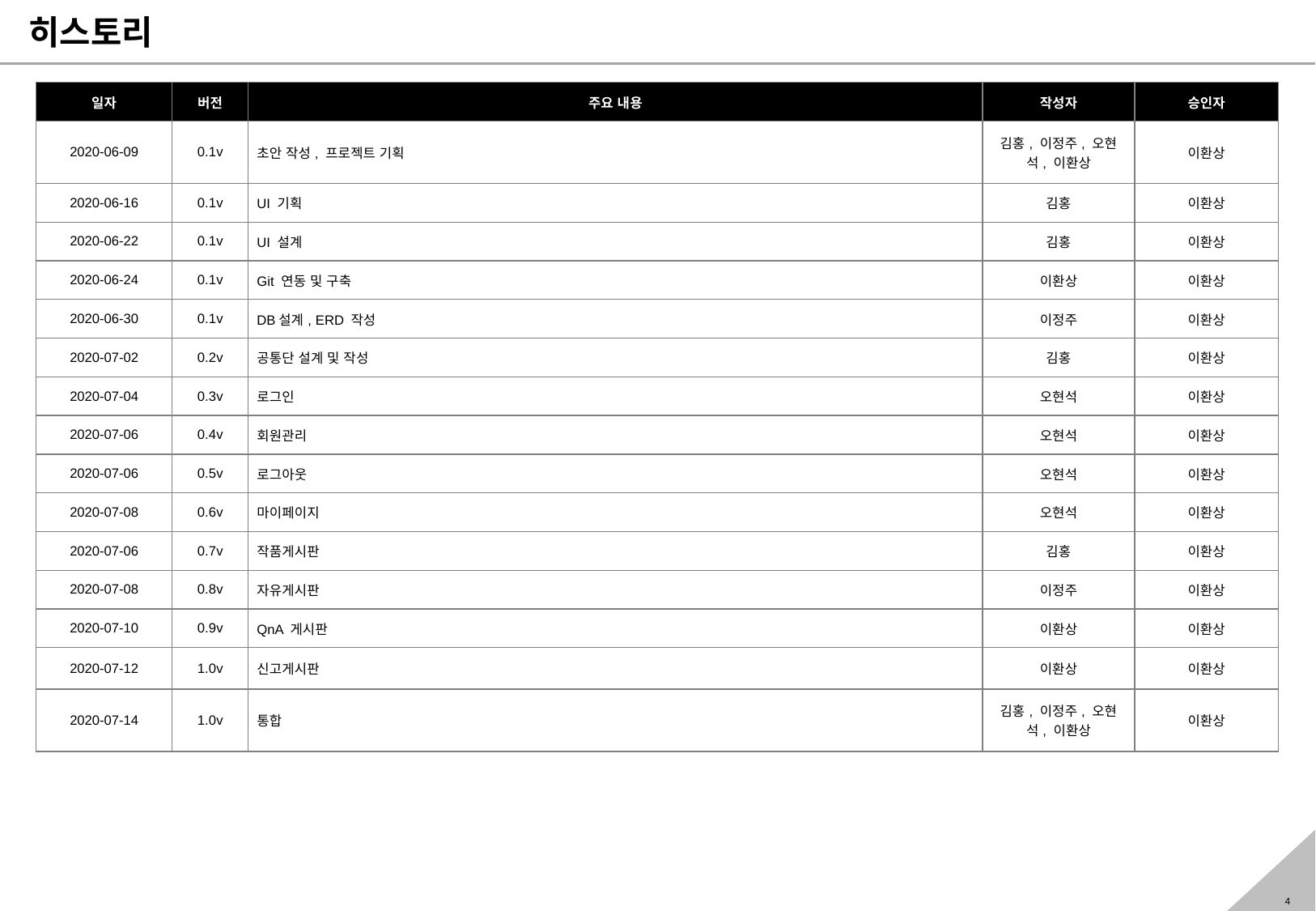

히스토리
| 일자 | 버전 | 주요 내용 | 작성자 | 승인자 |
| --- | --- | --- | --- | --- |
| 2020-06-09 | 0.1v | 초안 작성, 프로젝트 기획 | 김홍, 이정주, 오현석, 이환상 | 이환상 |
| 2020-06-16 | 0.1v | UI 기획 | 김홍 | 이환상 |
| 2020-06-22 | 0.1v | UI 설계 | 김홍 | 이환상 |
| 2020-06-24 | 0.1v | Git 연동 및 구축 | 이환상 | 이환상 |
| 2020-06-30 | 0.1v | DB설계, ERD 작성 | 이정주 | 이환상 |
| 2020-07-02 | 0.2v | 공통단 설계 및 작성 | 김홍 | 이환상 |
| 2020-07-04 | 0.3v | 로그인 | 오현석 | 이환상 |
| 2020-07-06 | 0.4v | 회원관리 | 오현석 | 이환상 |
| 2020-07-06 | 0.5v | 로그아웃 | 오현석 | 이환상 |
| 2020-07-08 | 0.6v | 마이페이지 | 오현석 | 이환상 |
| 2020-07-06 | 0.7v | 작품게시판 | 김홍 | 이환상 |
| 2020-07-08 | 0.8v | 자유게시판 | 이정주 | 이환상 |
| 2020-07-10 | 0.9v | QnA 게시판 | 이환상 | 이환상 |
| 2020-07-12 | 1.0v | 신고게시판 | 이환상 | 이환상 |
| 2020-07-14 | 1.0v | 통합 | 김홍, 이정주, 오현석, 이환상 | 이환상 |